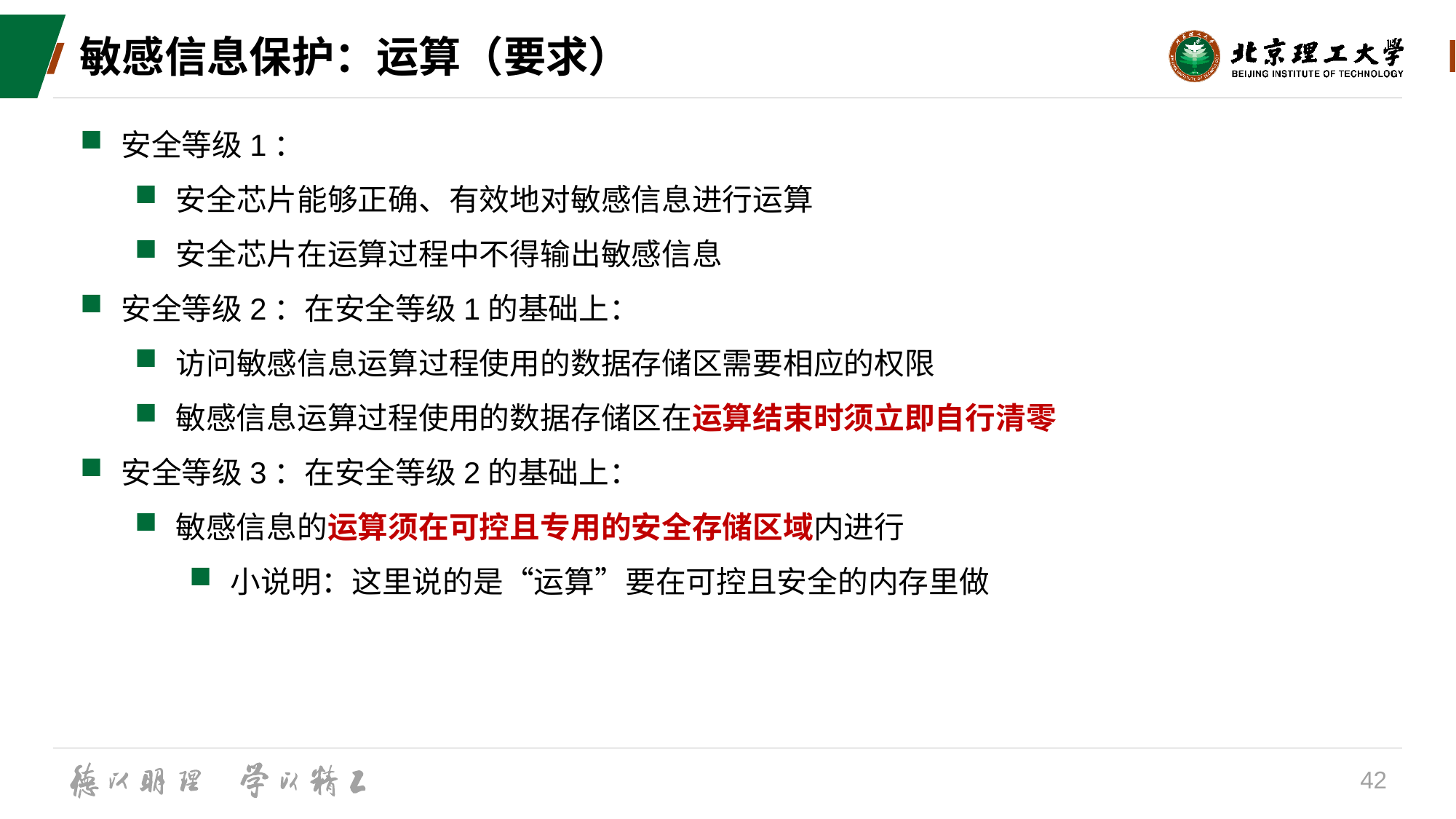

# 敏感信息保护：运算（要求）
安全等级1：
安全芯片能够正确、有效地对敏感信息进行运算
安全芯片在运算过程中不得输出敏感信息
安全等级2：在安全等级1的基础上：
访问敏感信息运算过程使用的数据存储区需要相应的权限
敏感信息运算过程使用的数据存储区在运算结束时须立即自行清零
安全等级3：在安全等级2的基础上：
敏感信息的运算须在可控且专用的安全存储区域内进行
小说明：这里说的是“运算”要在可控且安全的内存里做